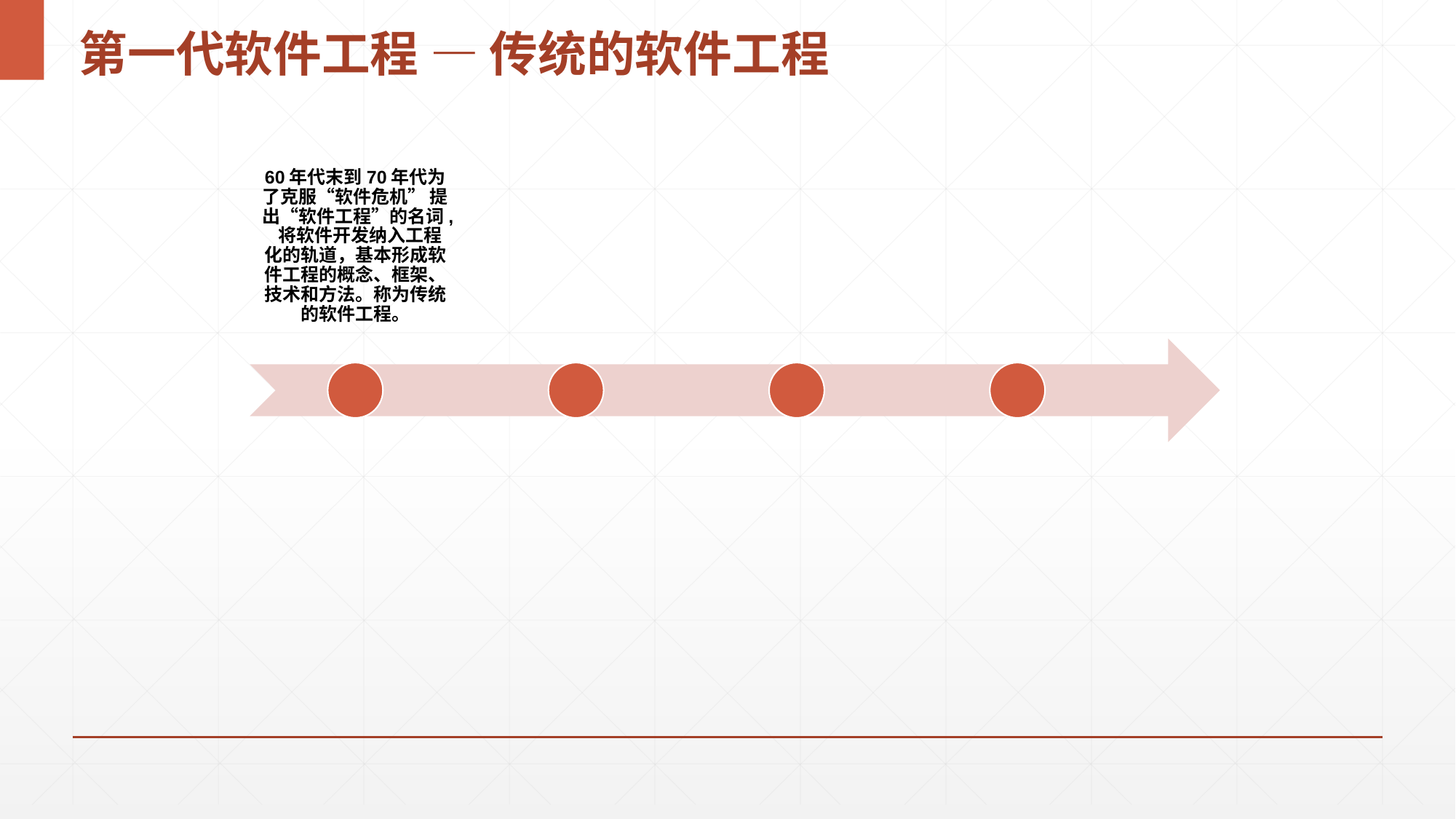

# 第一代软件工程 — 传统的软件工程
60年代末到70年代为了克服“软件危机” 提出“软件工程”的名词, 将软件开发纳入工程化的轨道，基本形成软件工程的概念、框架、技术和方法。称为传统的软件工程。